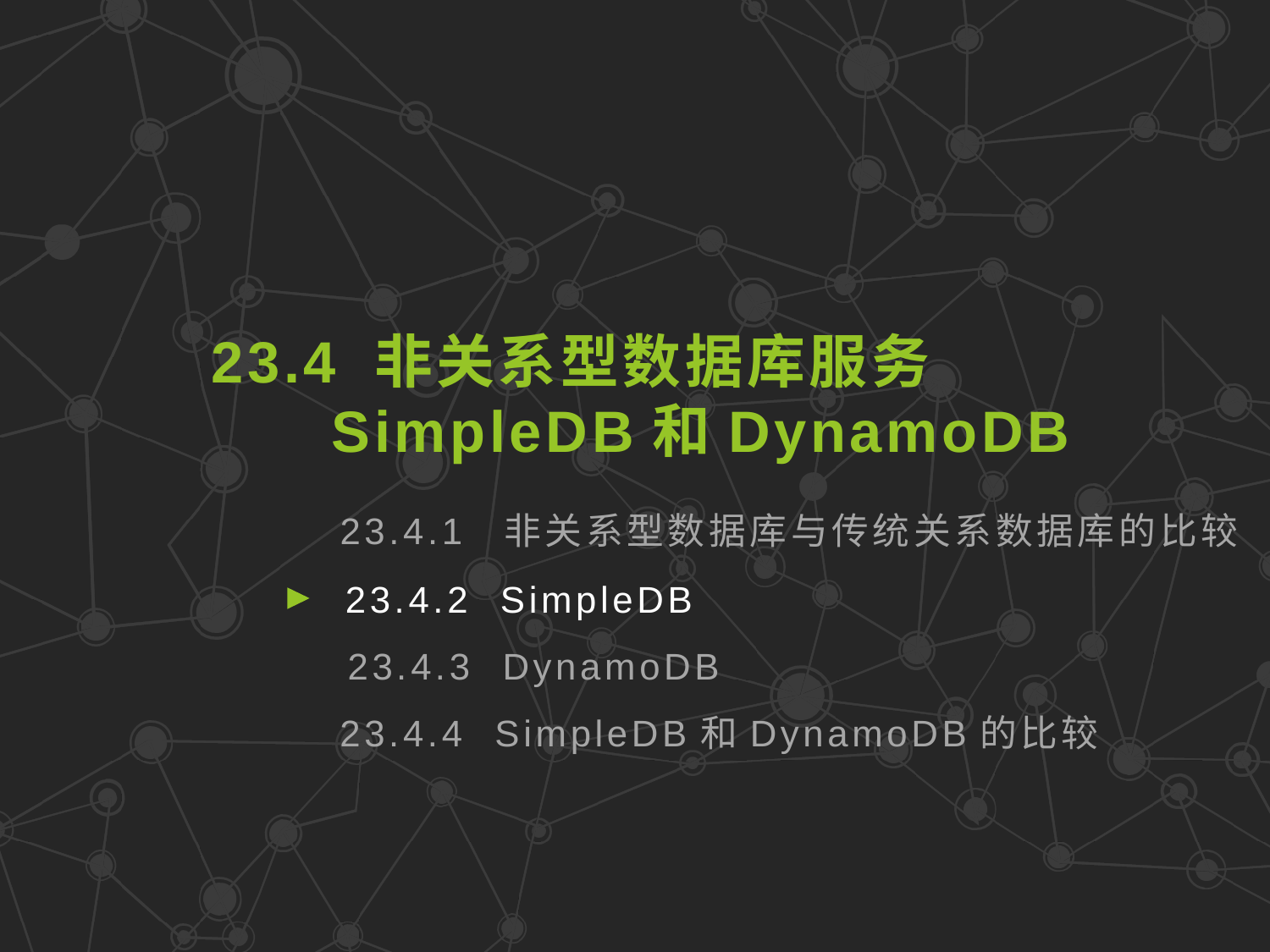

23.4 非关系型数据库服务
      SimpleDB和DynamoDB
23.4.1  非关系型数据库与传统关系数据库的比较
23.4.2  SimpleDB

23.4.3  DynamoDB
23.4.4  SimpleDB和DynamoDB的比较